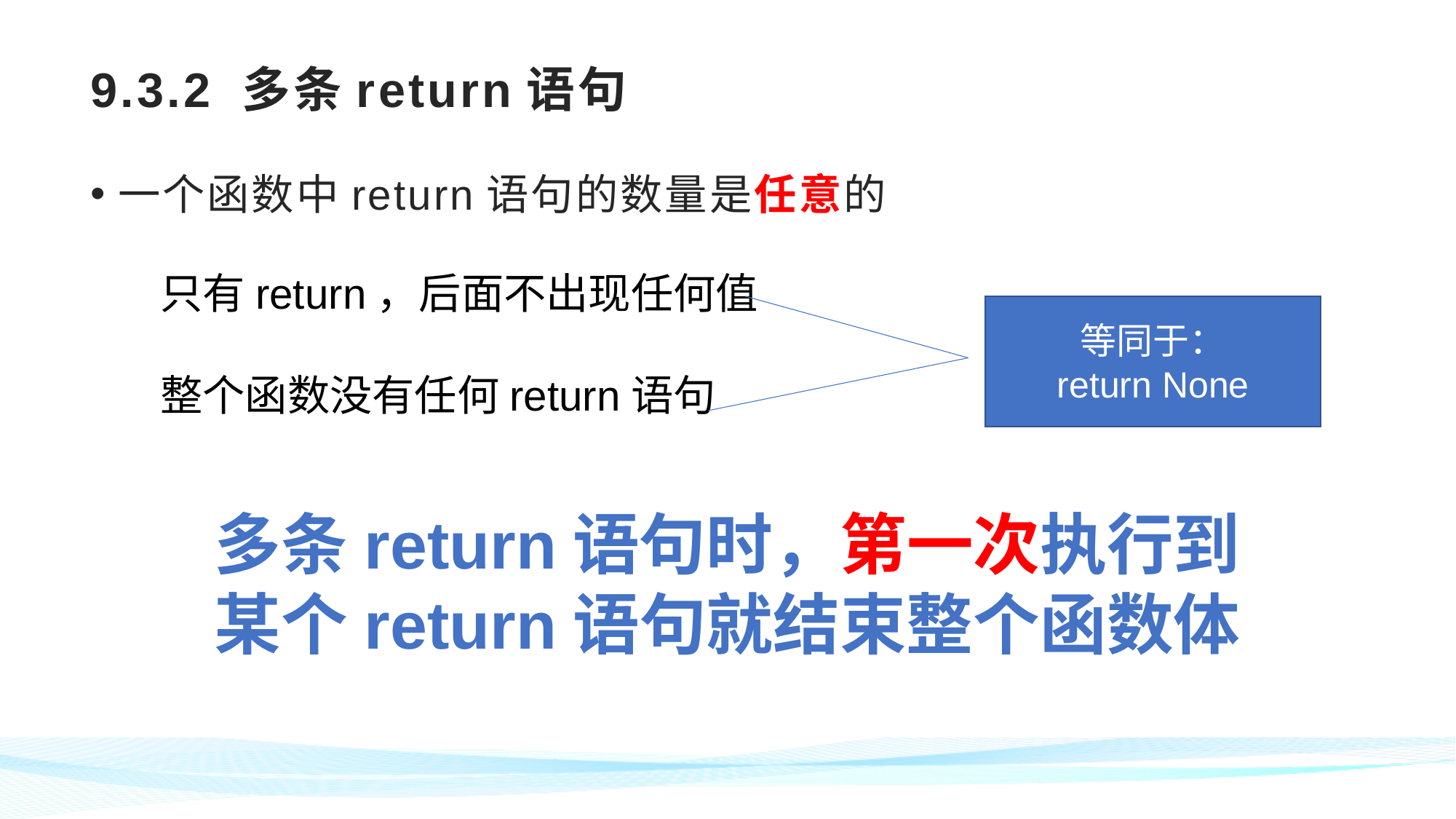

# 9.3.2 多条return语句
一个函数中return语句的数量是任意的
只有return，后面不出现任何值

整个函数没有任何return语句
等同于：
return None
多条return语句时，第一次执行到某个return语句就结束整个函数体